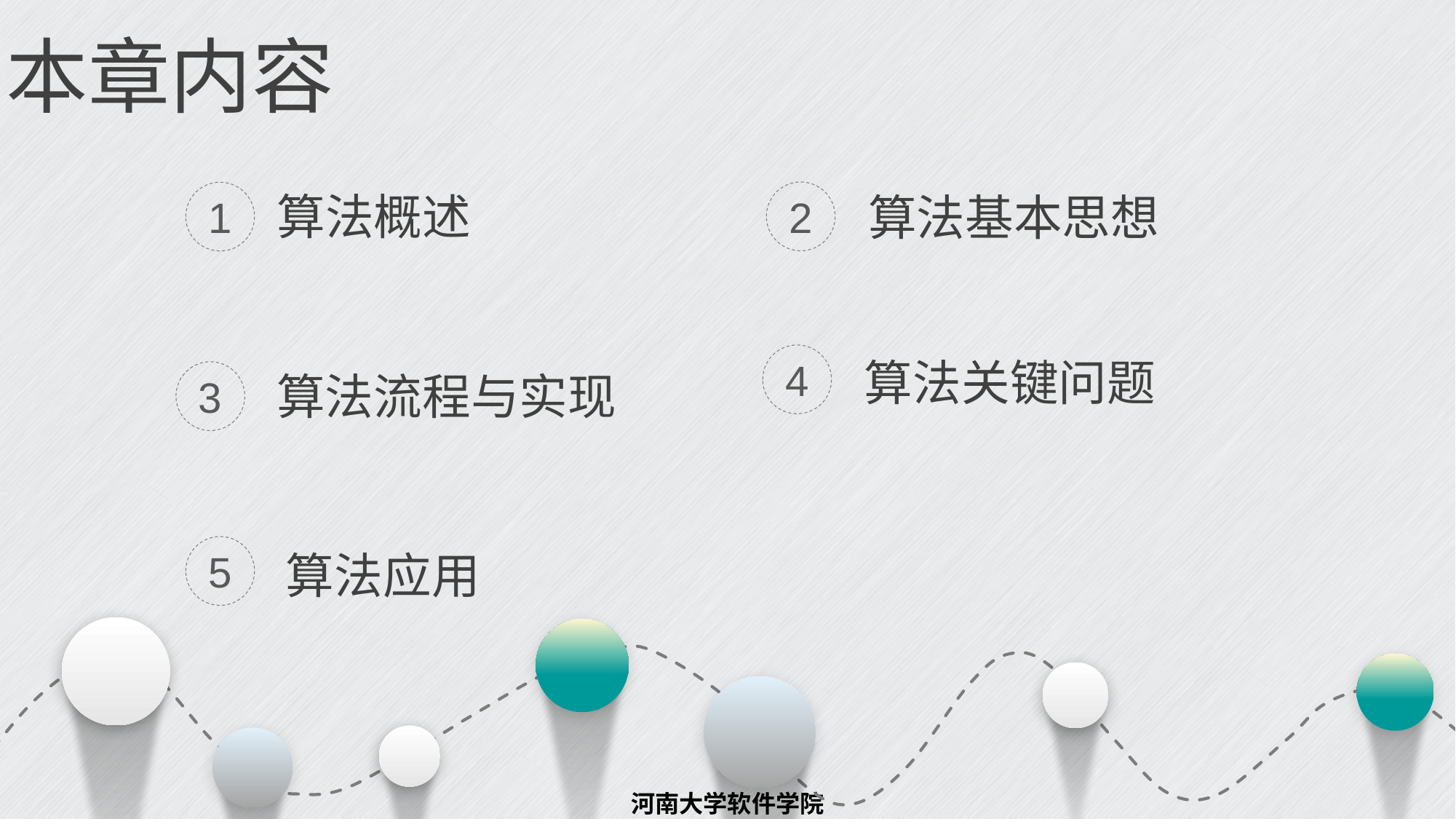

本章内容
算法概述
1
算法基本思想
3
2
算法流程与实现
4
算法关键问题
5
算法应用